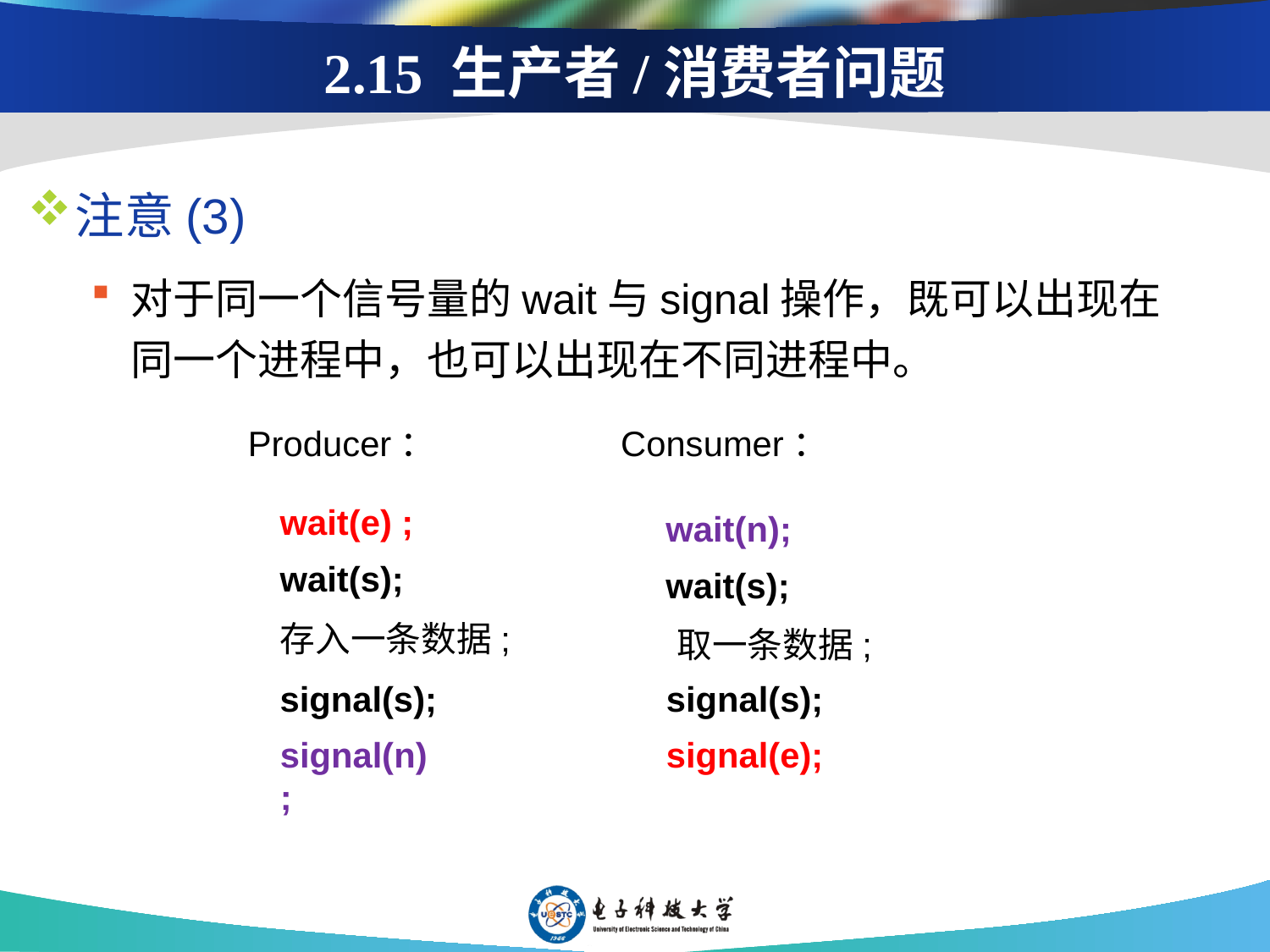

# 2.15 生产者/消费者问题
注意(3)
对于同一个信号量的wait与signal操作，既可以出现在同一个进程中，也可以出现在不同进程中。

Consumer：
Producer：
wait(e) ;
wait(n);
wait(s);
wait(s);
存入一条数据;
取一条数据;
signal(s);
signal(s);
signal(n);
signal(e);